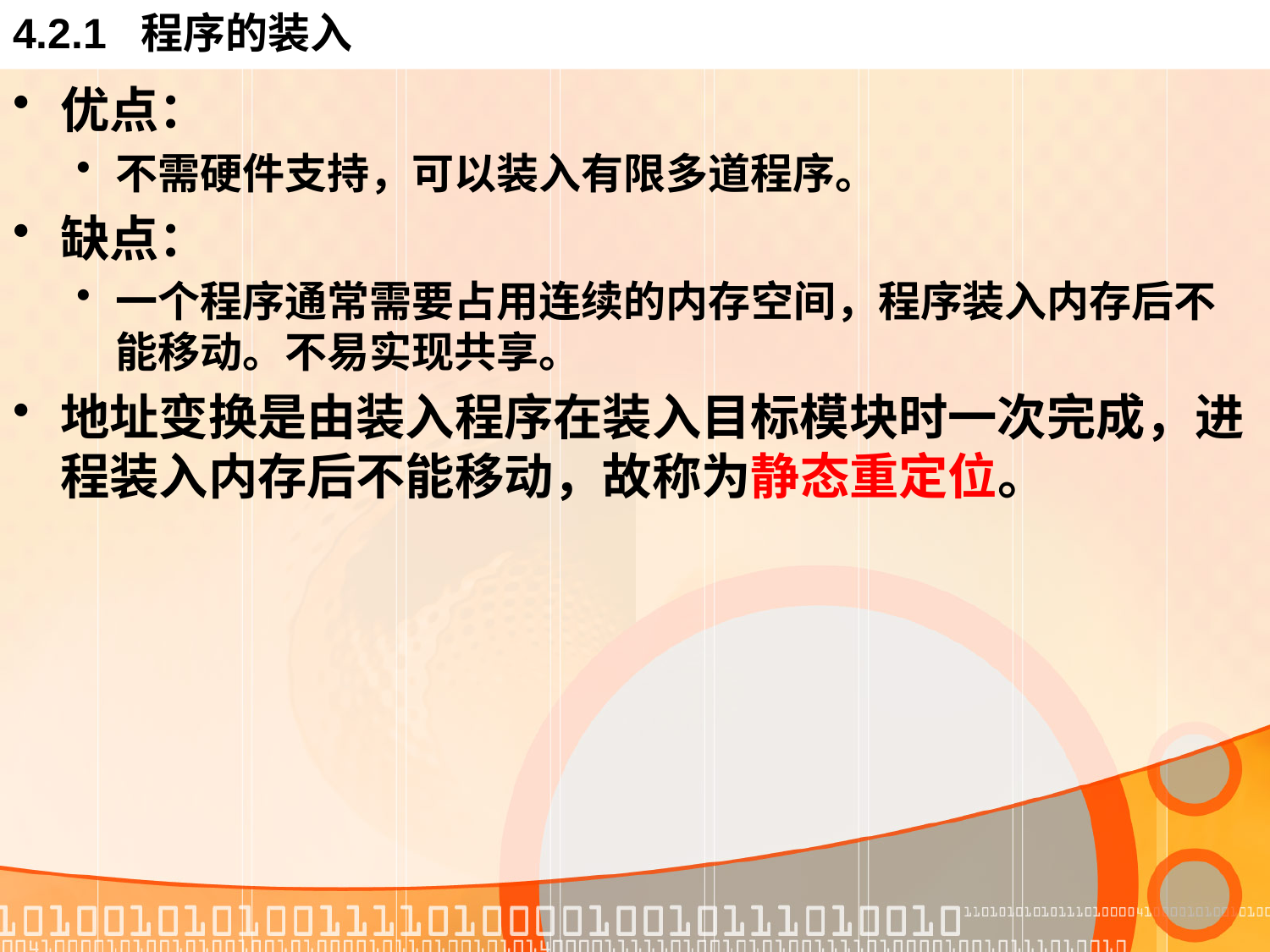

# 4.2.1  程序的装入
优点：
不需硬件支持，可以装入有限多道程序。
缺点：
一个程序通常需要占用连续的内存空间，程序装入内存后不能移动。不易实现共享。
地址变换是由装入程序在装入目标模块时一次完成，进程装入内存后不能移动，故称为静态重定位。